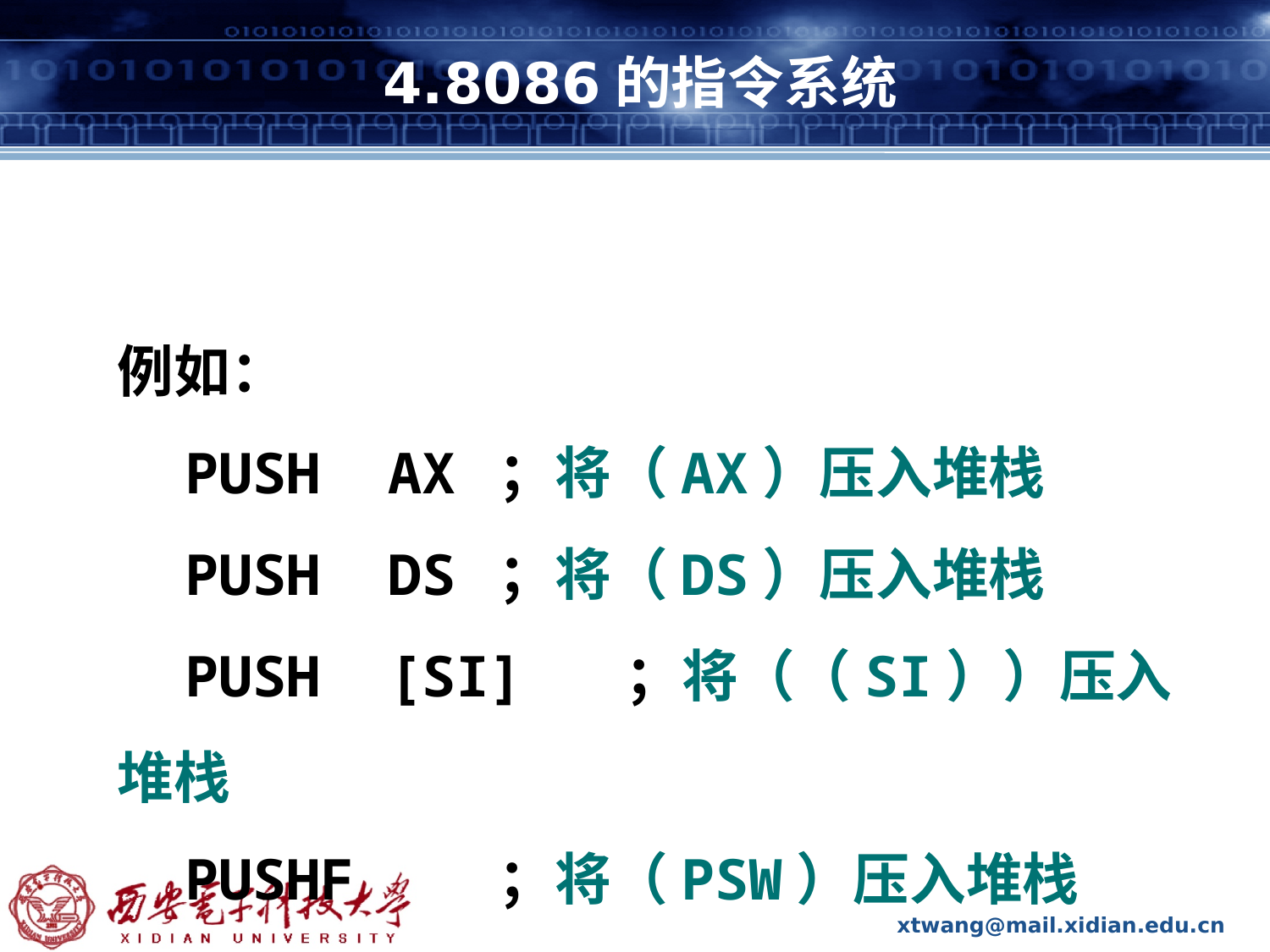

# 4.8086的指令系统
例如：
  PUSH  AX	；将（AX）压入堆栈
  PUSH  DS	；将（DS）压入堆栈
  PUSH  [SI]	；将（（SI））压入堆栈
  PUSHF		；将（PSW）压入堆栈